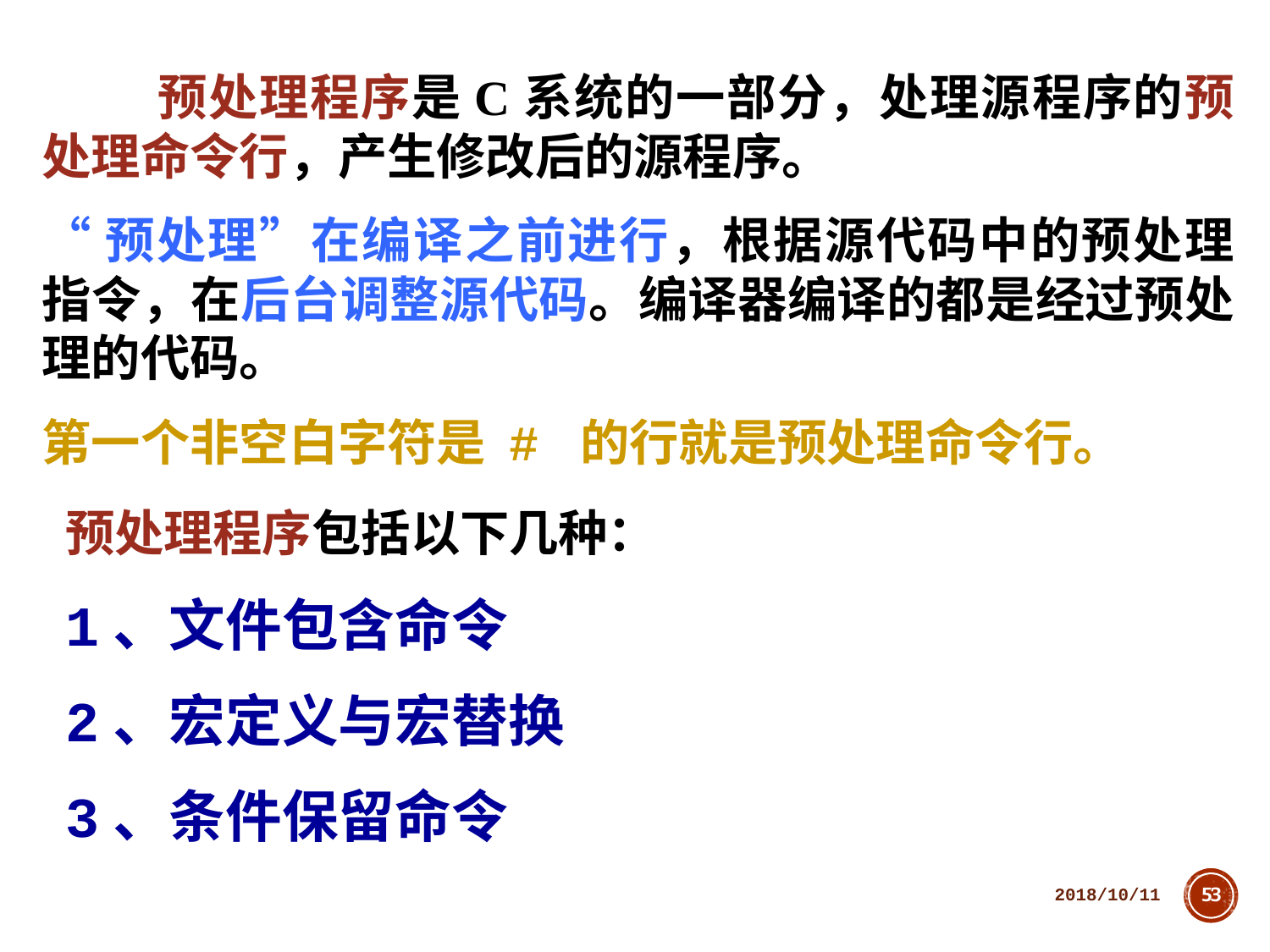

预处理程序是C系统的一部分，处理源程序的预处理命令行，产生修改后的源程序。
“预处理”在编译之前进行，根据源代码中的预处理指令，在后台调整源代码。编译器编译的都是经过预处理的代码。
第一个非空白字符是 # 的行就是预处理命令行。
预处理程序包括以下几种：
1、文件包含命令
2、宏定义与宏替换
3、条件保留命令
2018/10/11
53